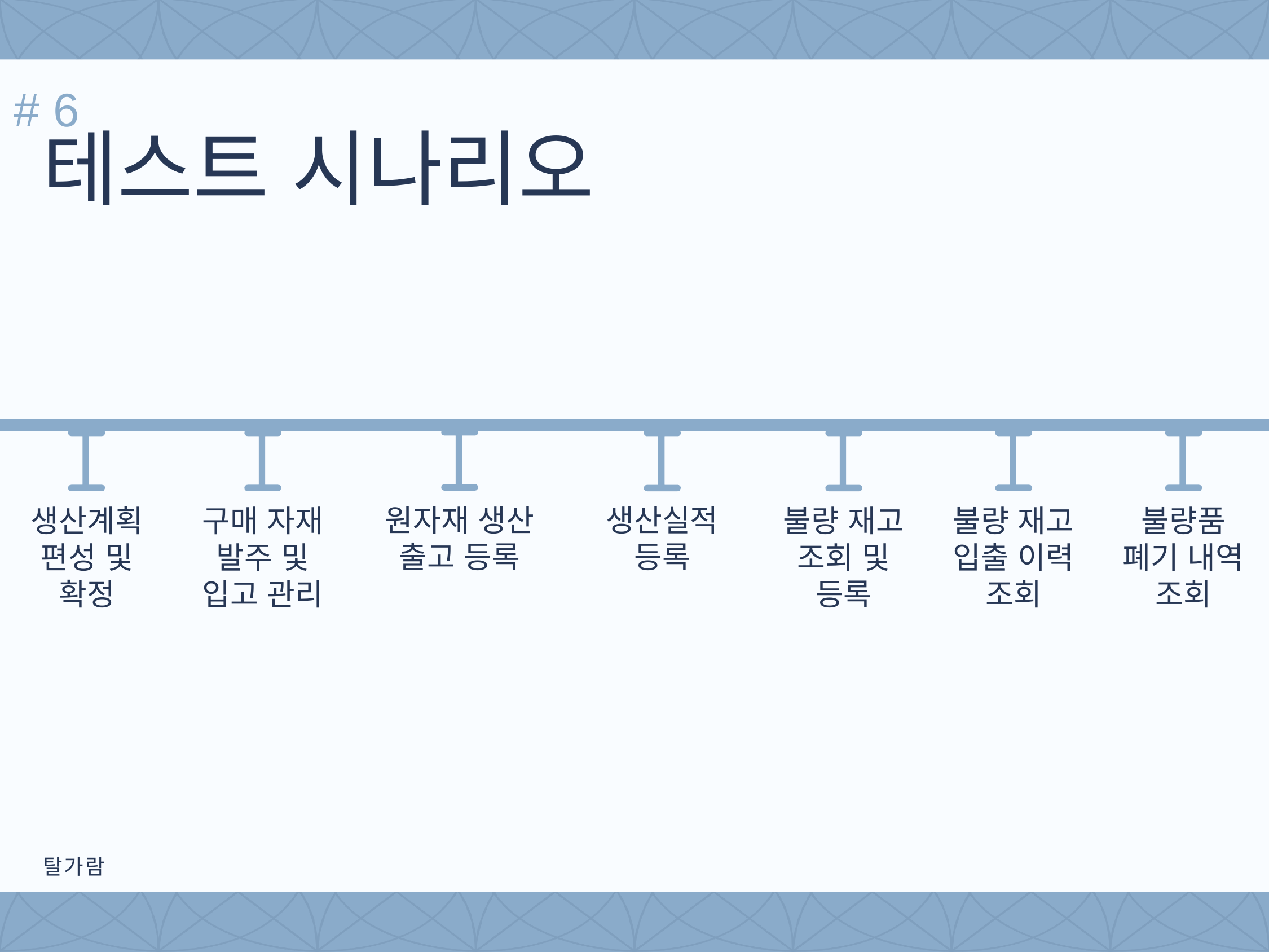

# 6
테스트 시나리오

원자재 생산
출고 등록

생산계획 편성 및 확정

구매 자재
발주 및
입고 관리

불량 재고
입출 이력
조회

불량품 폐기 내역
조회

생산실적
등록

불량 재고
조회 및
등록
탈가람